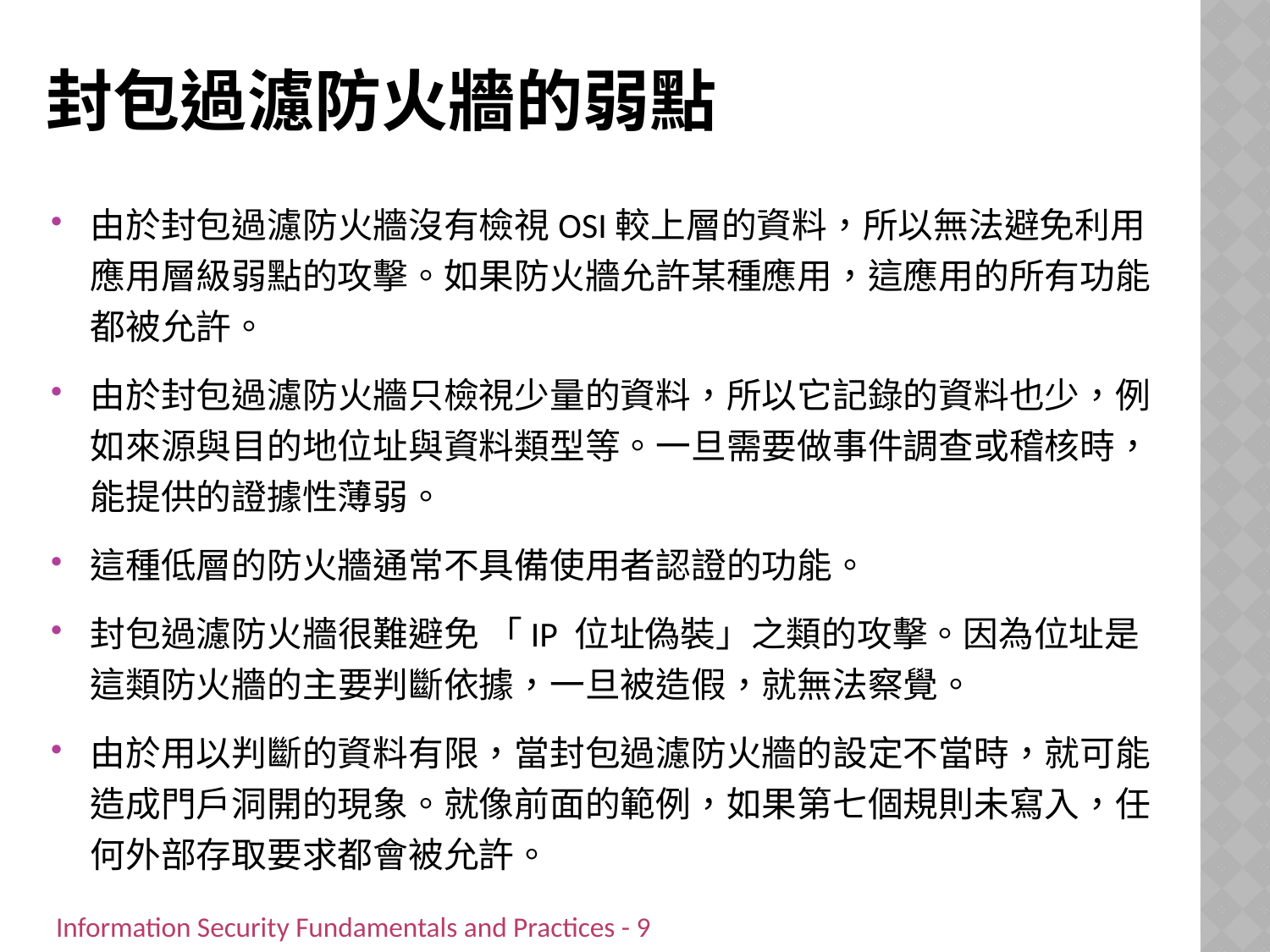

# 封包過濾防火牆的弱點
由於封包過濾防火牆沒有檢視OSI較上層的資料，所以無法避免利用應用層級弱點的攻擊。如果防火牆允許某種應用，這應用的所有功能都被允許。
由於封包過濾防火牆只檢視少量的資料，所以它記錄的資料也少，例如來源與目的地位址與資料類型等。一旦需要做事件調查或稽核時，能提供的證據性薄弱。
這種低層的防火牆通常不具備使用者認證的功能。
封包過濾防火牆很難避免 「IP 位址偽裝」之類的攻擊。因為位址是這類防火牆的主要判斷依據，一旦被造假，就無法察覺。
由於用以判斷的資料有限，當封包過濾防火牆的設定不當時，就可能造成門戶洞開的現象。就像前面的範例，如果第七個規則未寫入，任何外部存取要求都會被允許。